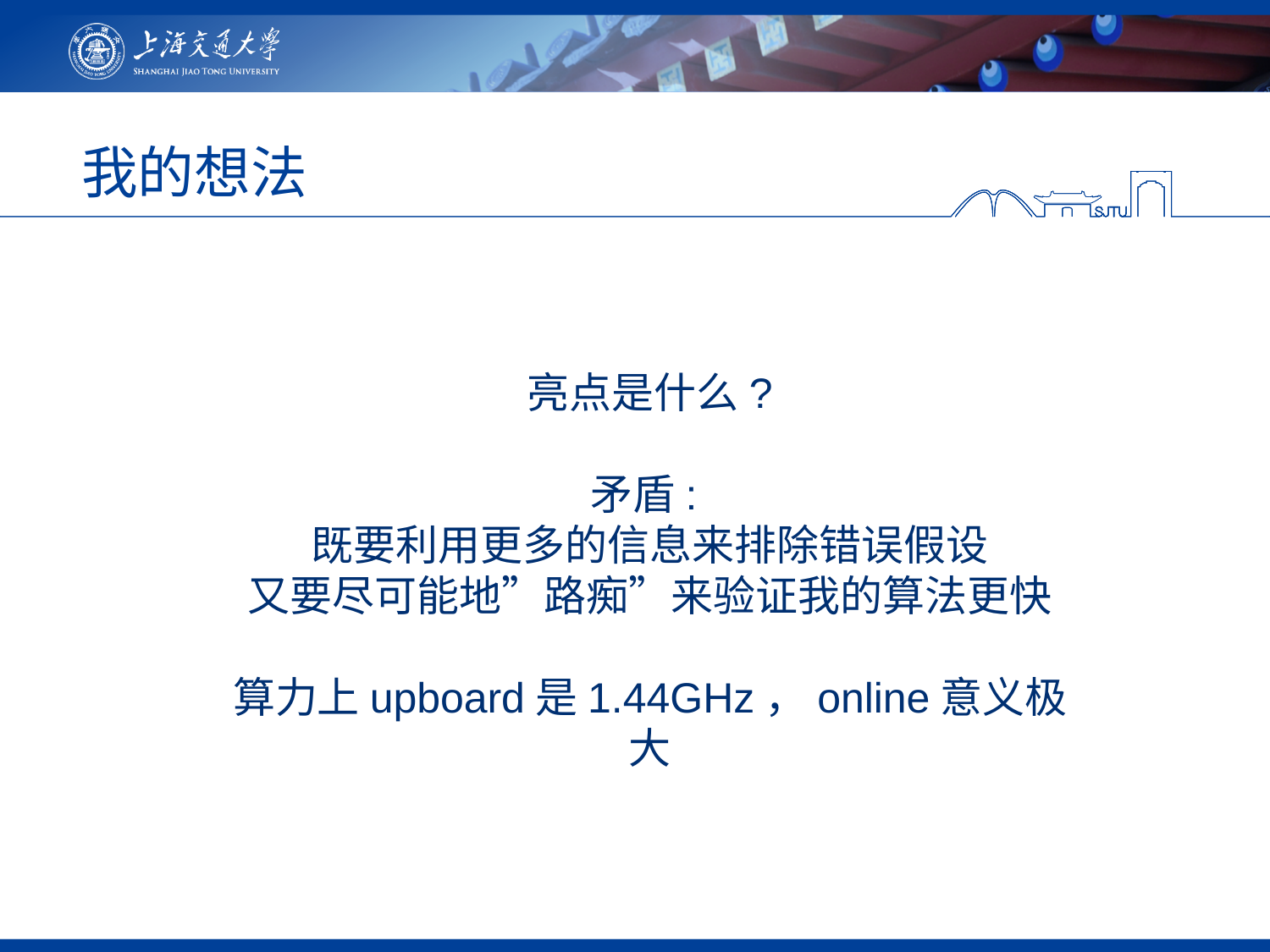

# 我的想法
亮点是什么?

矛盾:
既要利用更多的信息来排除错误假设
又要尽可能地”路痴”来验证我的算法更快

算力上upboard是1.44GHz，online意义极大